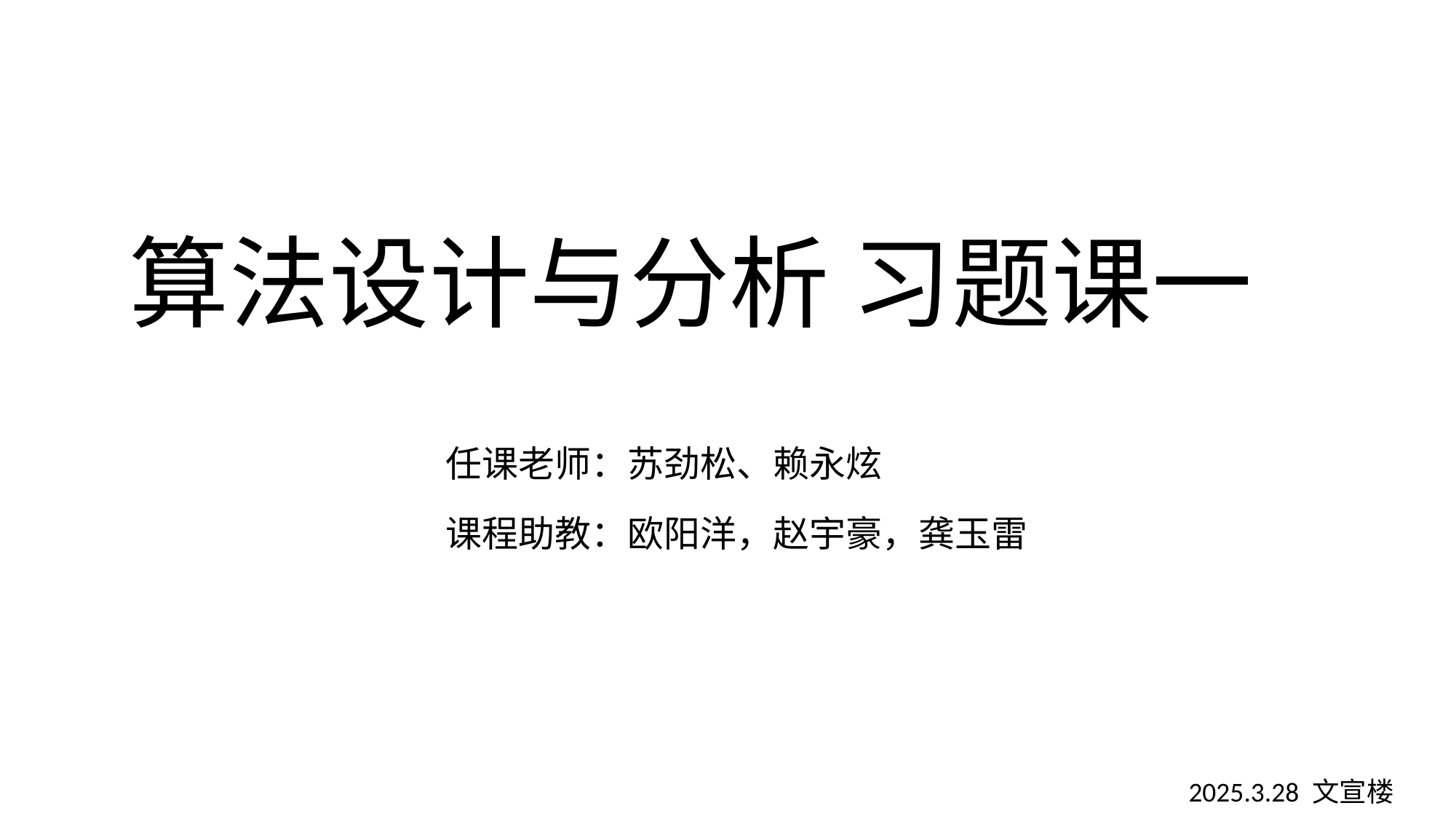

算法设计与分析 习题课一
任课老师：苏劲松、赖永炫
课程助教：欧阳洋，赵宇豪，龚玉雷
2025.3.28 文宣楼